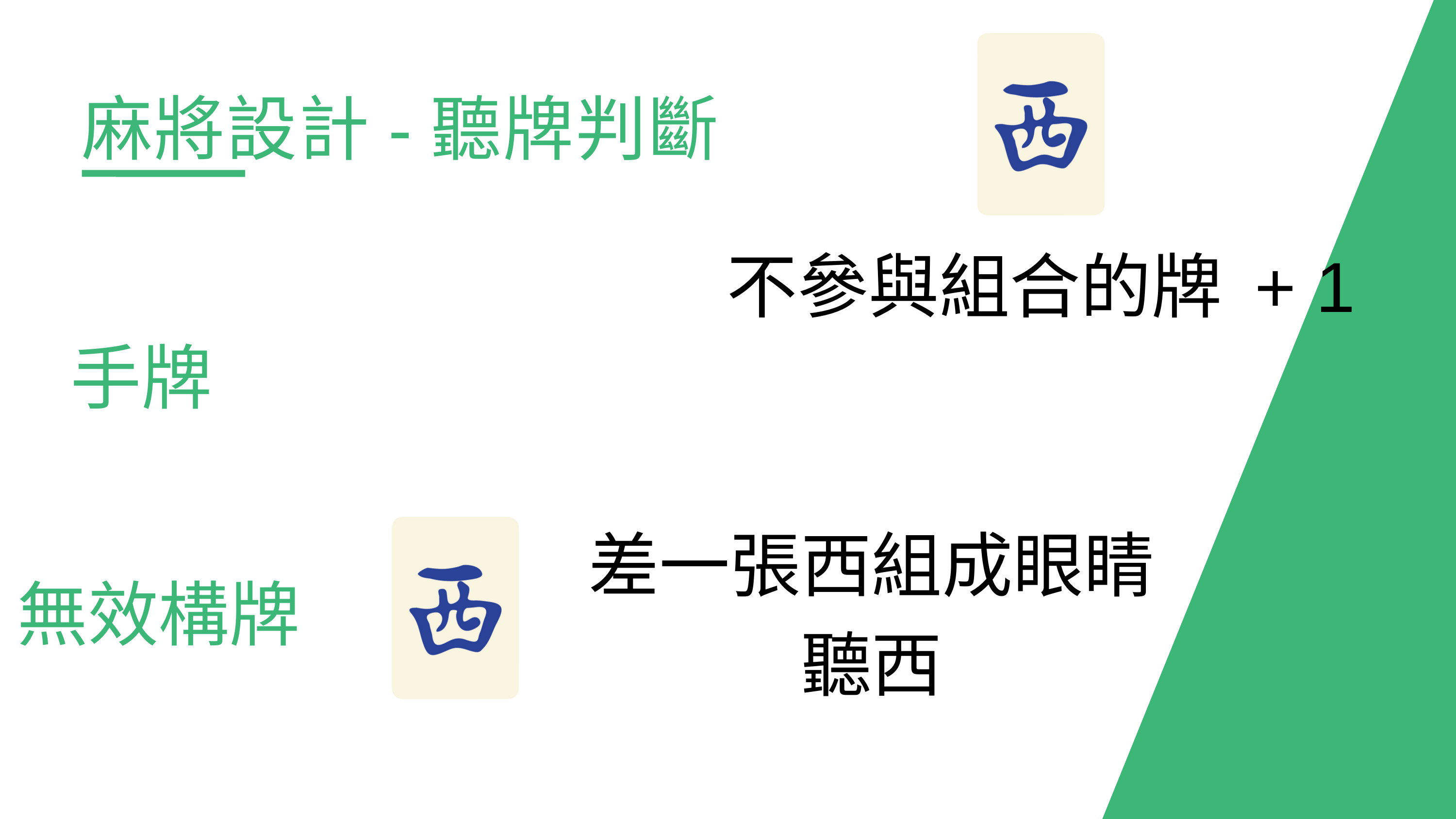

麻將設計-聽牌判斷

不參與組合的牌 + 1
手牌
差一張西組成眼睛
聽西

無效構牌